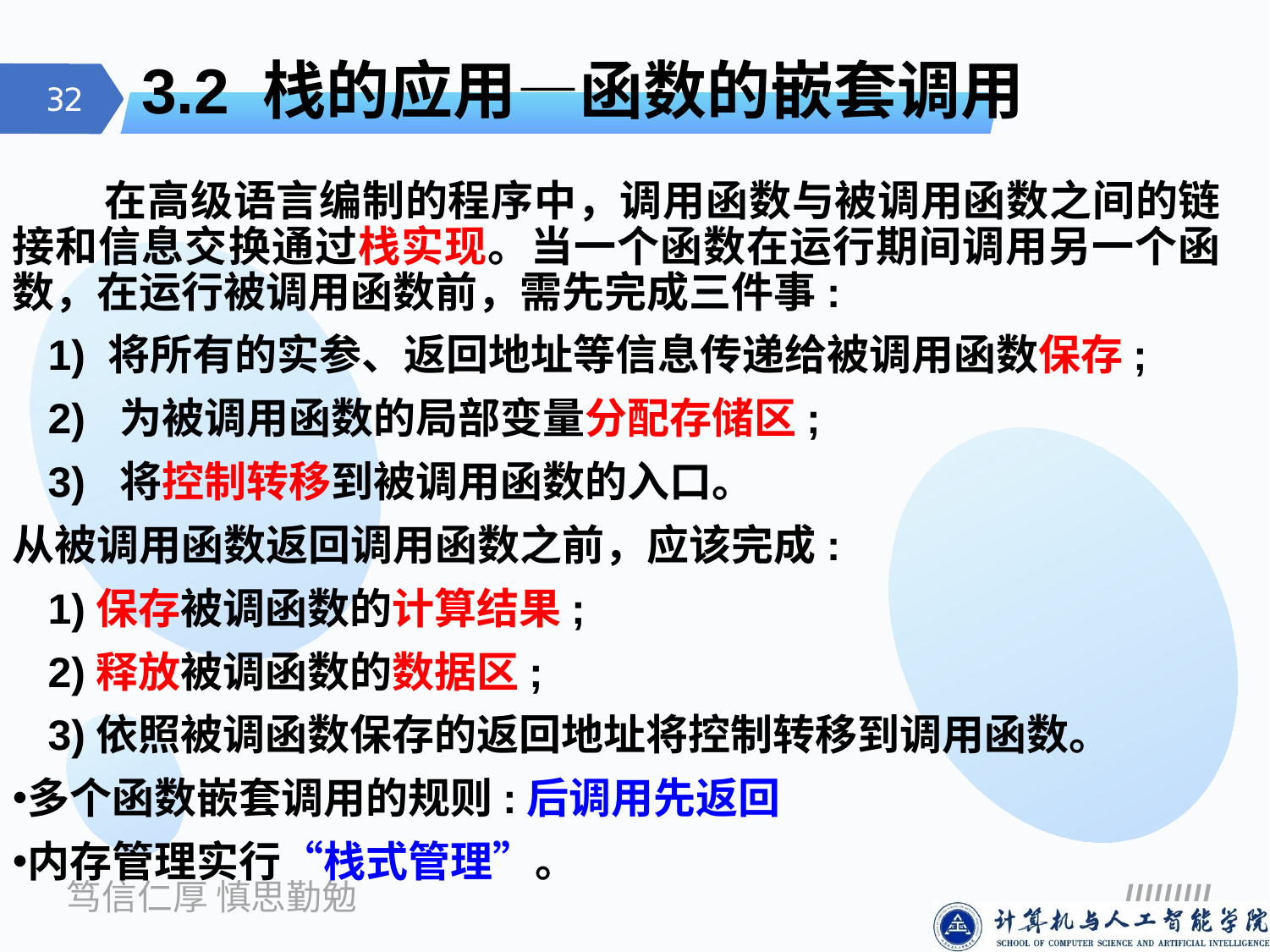

# 3.2 栈的应用—函数的嵌套调用
        在高级语言编制的程序中，调用函数与被调用函数之间的链接和信息交换通过栈实现。当一个函数在运行期间调用另一个函数，在运行被调用函数前，需先完成三件事:
   1) 将所有的实参、返回地址等信息传递给被调用函数保存;
   2)  为被调用函数的局部变量分配存储区;
   3)  将控制转移到被调用函数的入口。
从被调用函数返回调用函数之前，应该完成:
   1)保存被调函数的计算结果;
   2)释放被调函数的数据区;
   3)依照被调函数保存的返回地址将控制转移到调用函数。
多个函数嵌套调用的规则:后调用先返回
内存管理实行“栈式管理”。